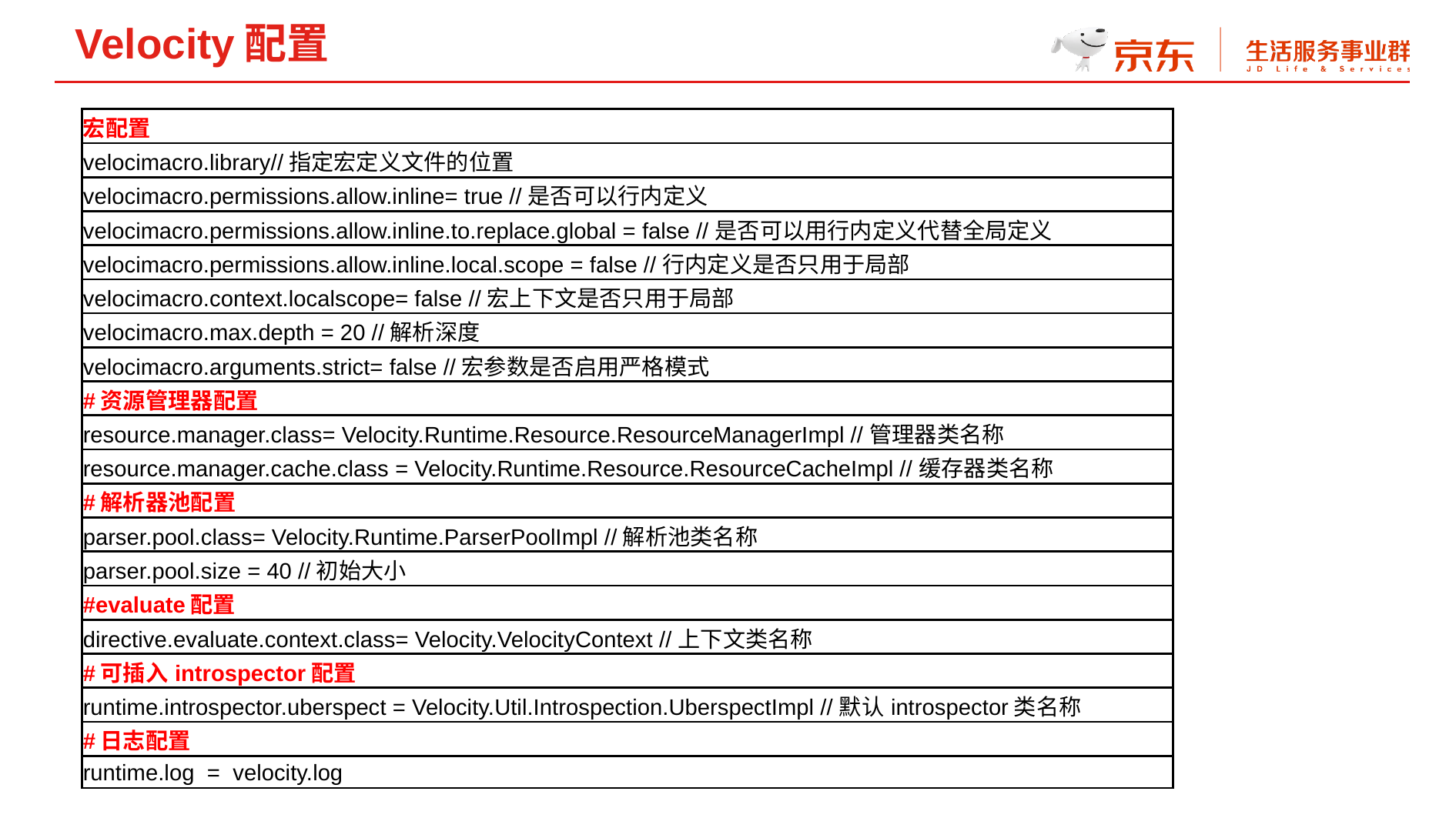

Velocity配置
| 宏配置 |
| --- |
| velocimacro.library//指定宏定义文件的位置 |
| velocimacro.permissions.allow.inline= true //是否可以行内定义 |
| velocimacro.permissions.allow.inline.to.replace.global = false //是否可以用行内定义代替全局定义 |
| velocimacro.permissions.allow.inline.local.scope = false //行内定义是否只用于局部 |
| velocimacro.context.localscope= false //宏上下文是否只用于局部 |
| velocimacro.max.depth = 20 //解析深度 |
| velocimacro.arguments.strict= false //宏参数是否启用严格模式 |
| #资源管理器配置 |
| resource.manager.class= Velocity.Runtime.Resource.ResourceManagerImpl //管理器类名称 |
| resource.manager.cache.class = Velocity.Runtime.Resource.ResourceCacheImpl //缓存器类名称 |
| #解析器池配置 |
| parser.pool.class= Velocity.Runtime.ParserPoolImpl //解析池类名称 |
| parser.pool.size = 40 //初始大小 |
| #evaluate配置 |
| directive.evaluate.context.class= Velocity.VelocityContext //上下文类名称 |
| #可插入introspector配置 |
| runtime.introspector.uberspect = Velocity.Util.Introspection.UberspectImpl //默认introspector类名称 |
| #日志配置 |
| runtime.log  =  velocity.log |